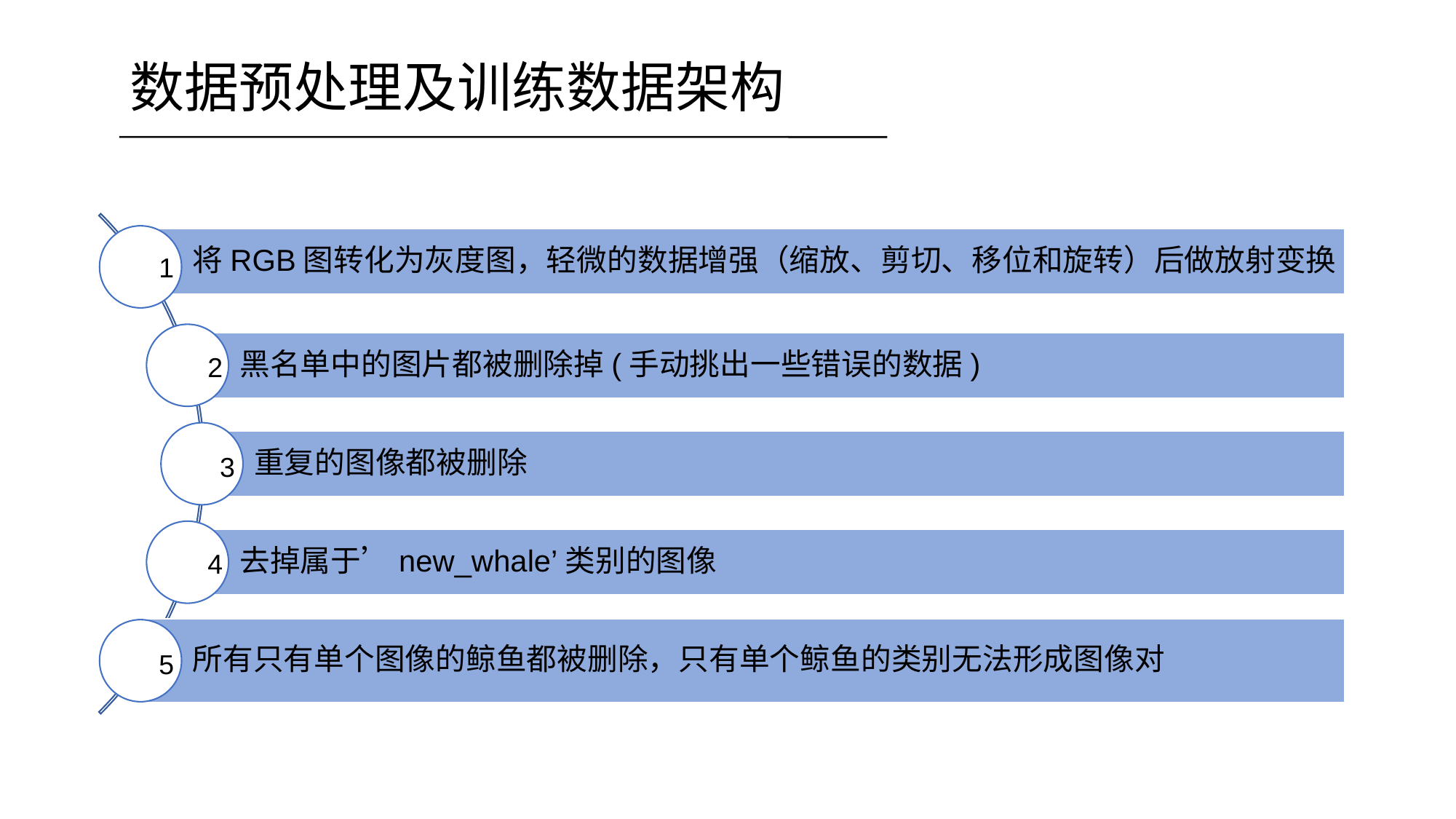

数据预处理及训练数据架构

将RGB图转化为灰度图，轻微的数据增强（缩放、剪切、移位和旋转）后做放射变换
黑名单中的图片都被删除掉(手动挑出一些错误的数据)
重复的图像都被删除
去掉属于’new_whale’类别的图像
所有只有单个图像的鲸鱼都被删除，只有单个鲸鱼的类别无法形成图像对
1
2
3
4
5